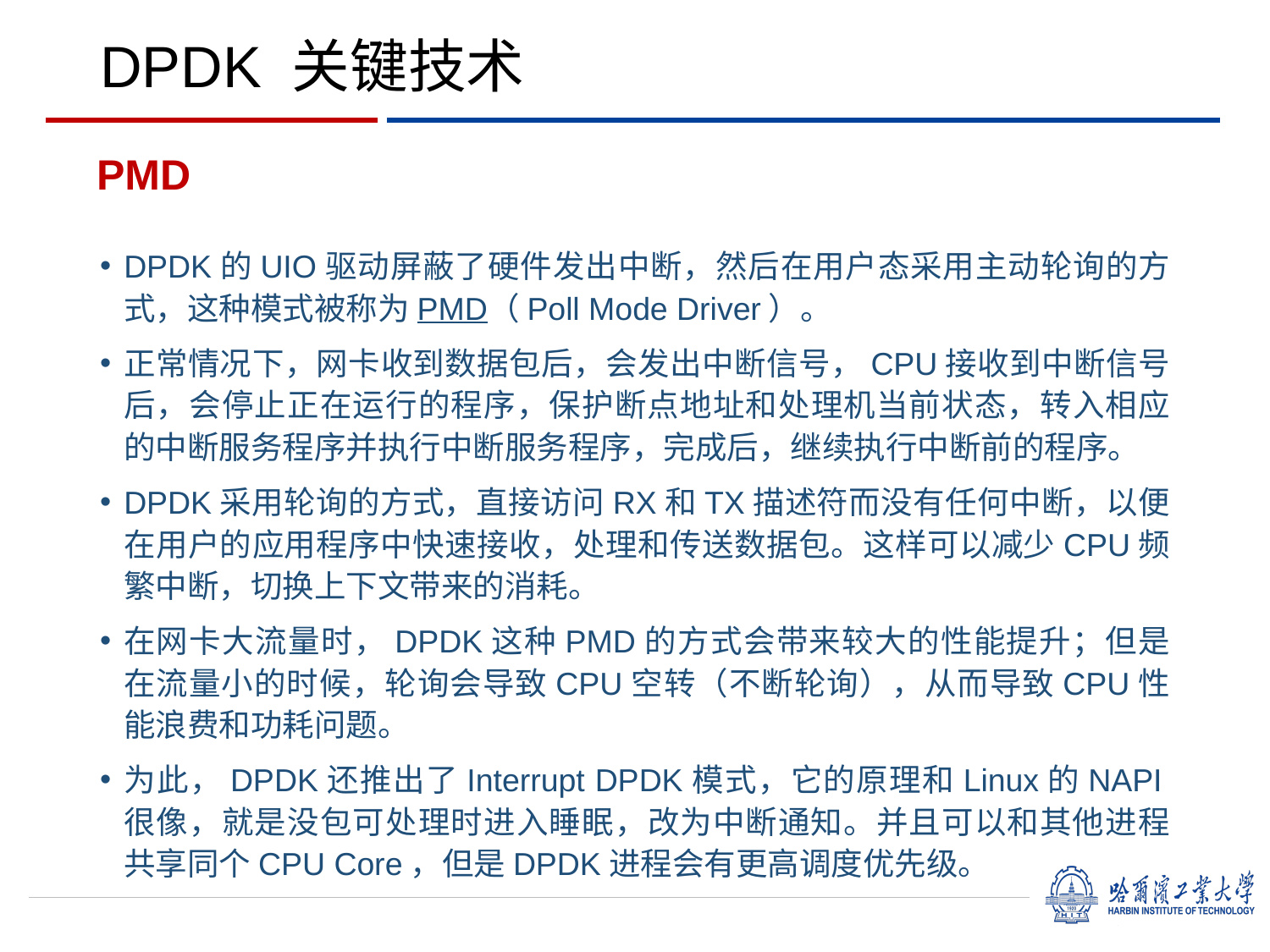

# DPDK 关键技术
PMD
DPDK的UIO驱动屏蔽了硬件发出中断，然后在用户态采用主动轮询的方式，这种模式被称为PMD（Poll Mode Driver）。
正常情况下，网卡收到数据包后，会发出中断信号，CPU接收到中断信号后，会停止正在运行的程序，保护断点地址和处理机当前状态，转入相应的中断服务程序并执行中断服务程序，完成后，继续执行中断前的程序。
DPDK采用轮询的方式，直接访问RX和TX描述符而没有任何中断，以便在用户的应用程序中快速接收，处理和传送数据包。这样可以减少CPU频繁中断，切换上下文带来的消耗。
在网卡大流量时，DPDK这种PMD的方式会带来较大的性能提升；但是在流量小的时候，轮询会导致CPU空转（不断轮询），从而导致CPU性能浪费和功耗问题。
为此，DPDK还推出了Interrupt DPDK模式，它的原理和Linux的NAPI很像，就是没包可处理时进入睡眠，改为中断通知。并且可以和其他进程共享同个CPU Core，但是DPDK进程会有更高调度优先级。